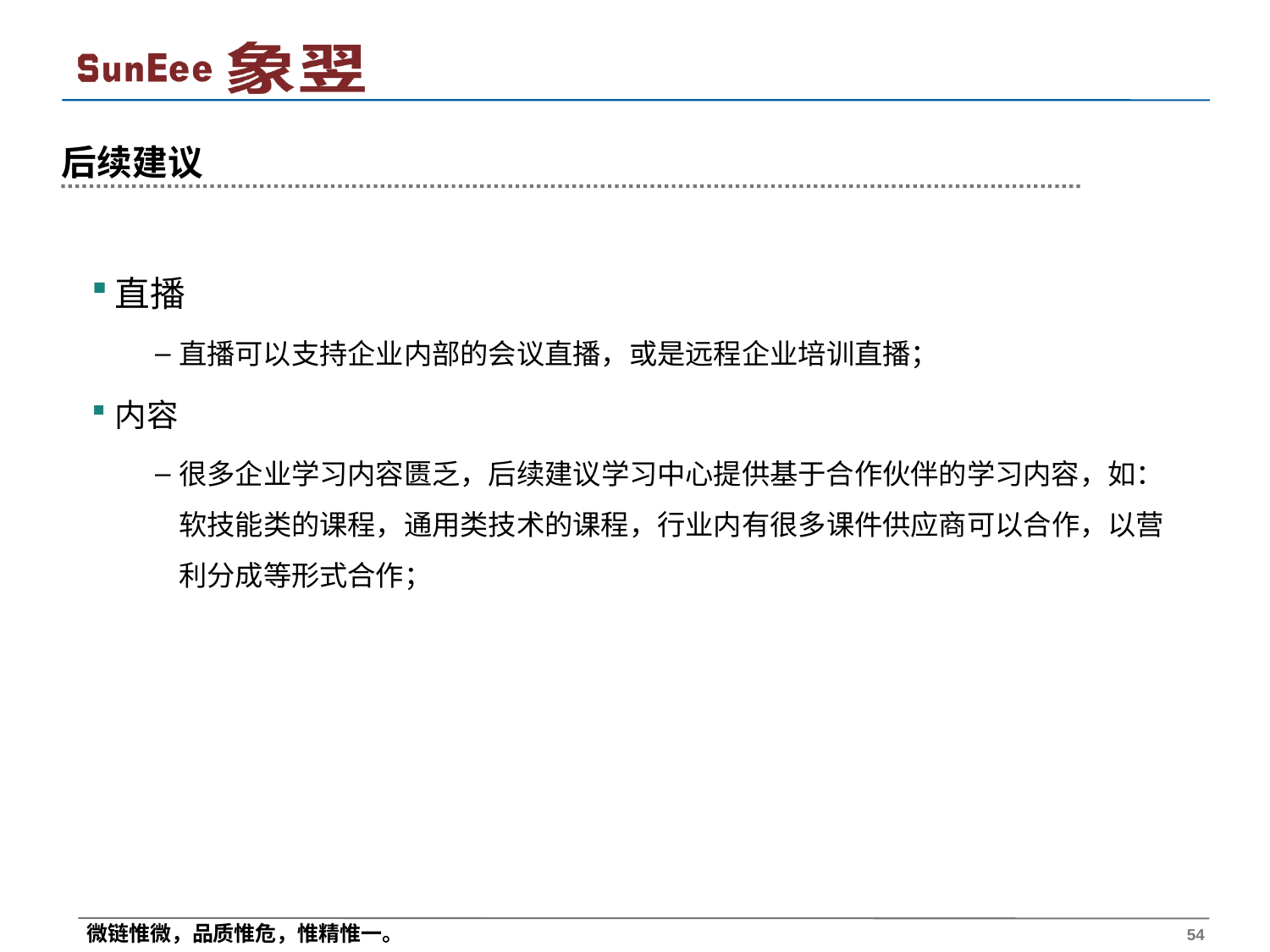

# 后续建议
直播
直播可以支持企业内部的会议直播，或是远程企业培训直播；
内容
很多企业学习内容匮乏，后续建议学习中心提供基于合作伙伴的学习内容，如：软技能类的课程，通用类技术的课程，行业内有很多课件供应商可以合作，以营利分成等形式合作；
 54